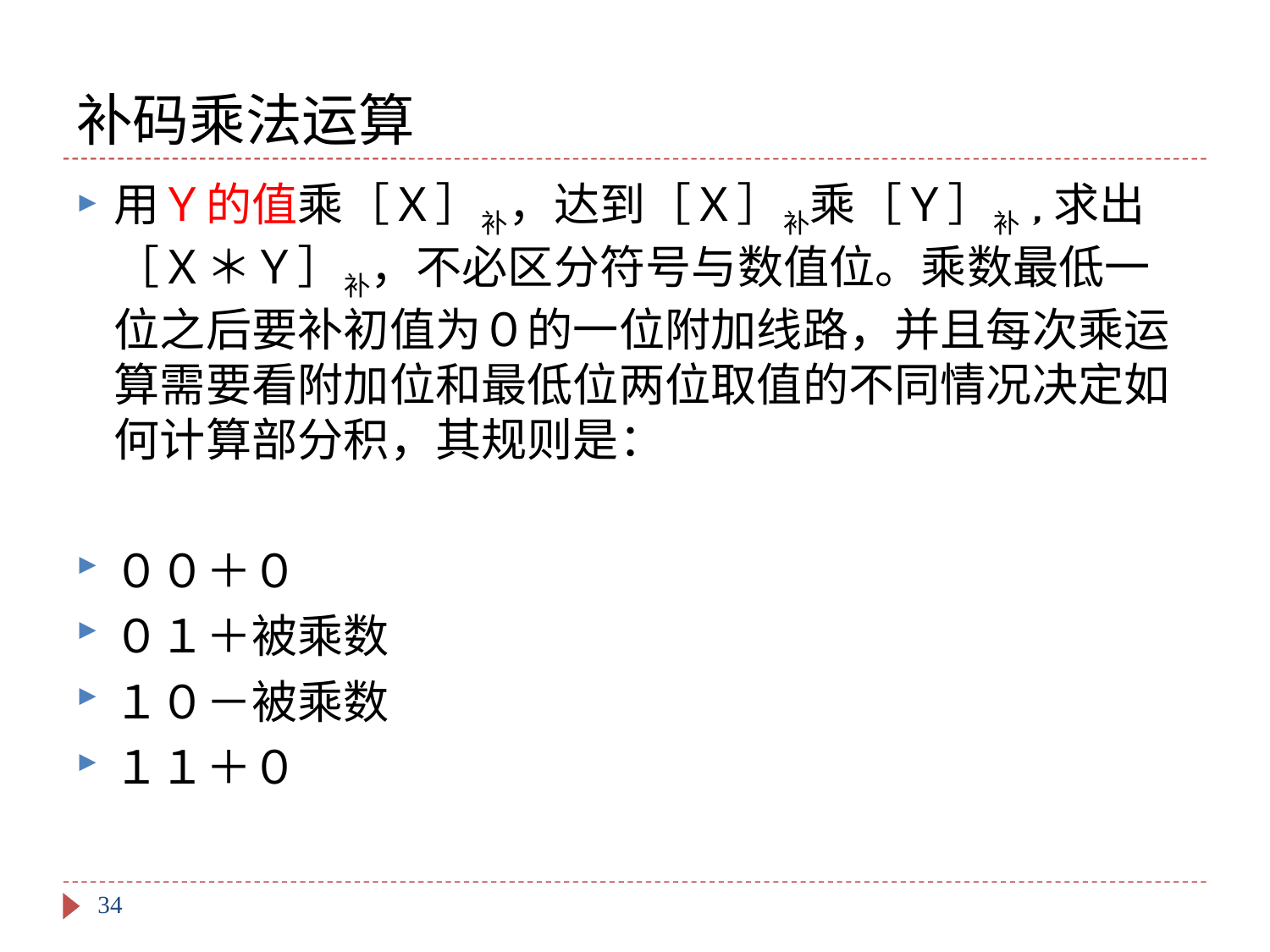

# 补码乘法运算
用Ｙ的值乘［Ｘ］补，达到［Ｘ］补乘［Ｙ］补,求出［Ｘ＊Ｙ］补，不必区分符号与数值位。乘数最低一位之后要补初值为０的一位附加线路，并且每次乘运算需要看附加位和最低位两位取值的不同情况决定如何计算部分积，其规则是：

００＋０
０１＋被乘数
１０－被乘数
１１＋０

34